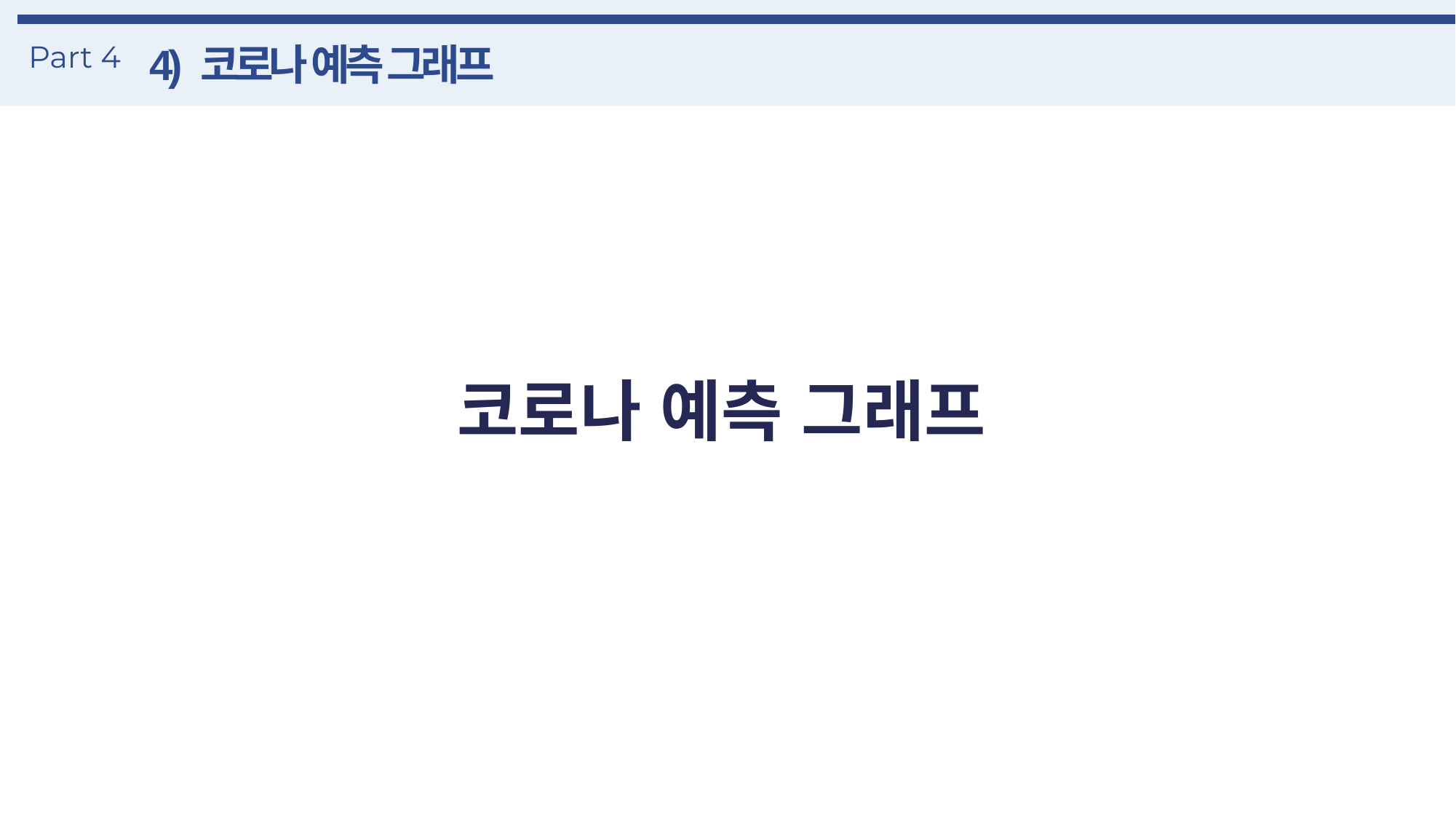

Part 4
4) 코로나 예측 그래프
코로나 예측 그래프